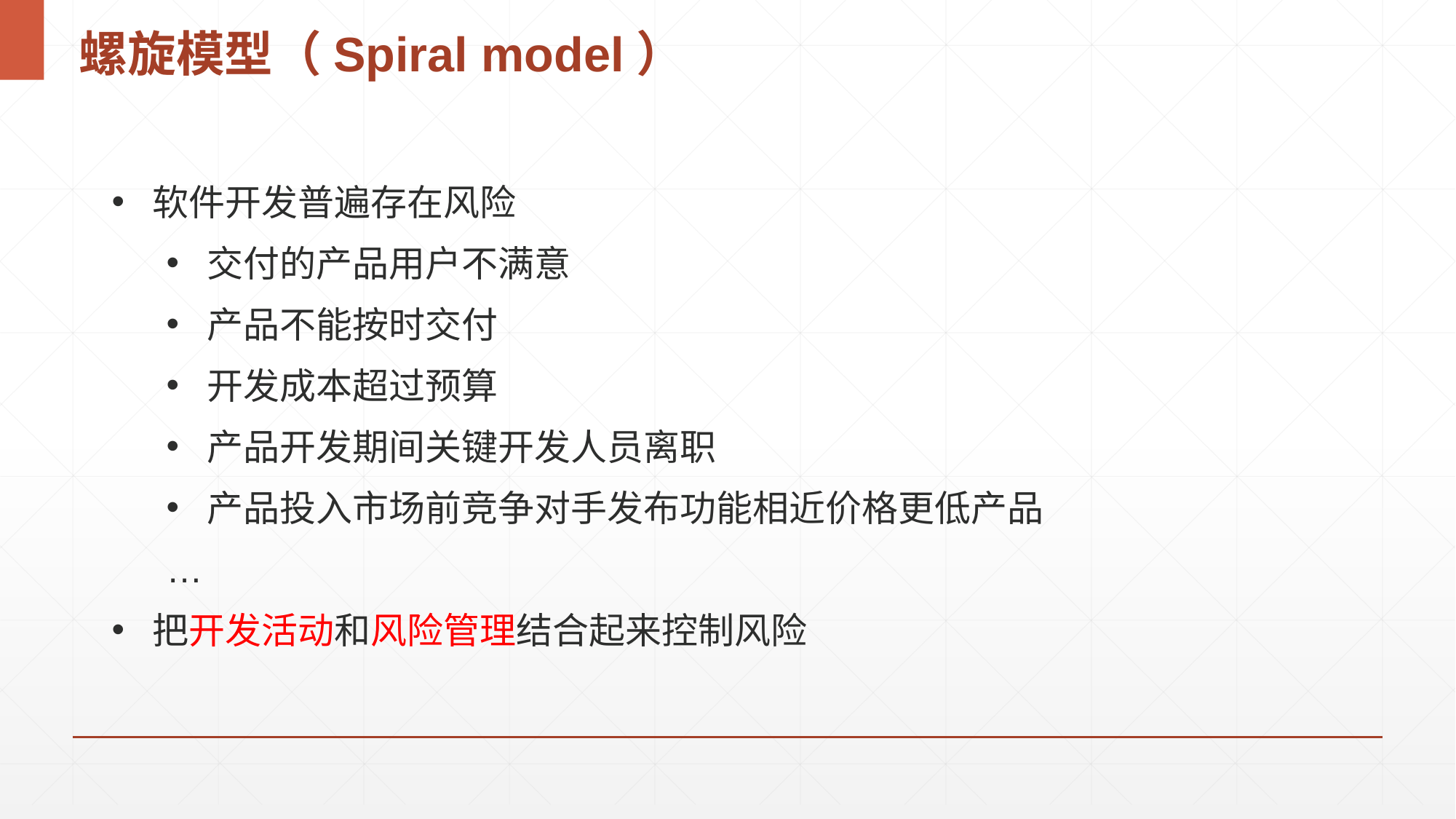

# 螺旋模型（Spiral model）
软件开发普遍存在风险
交付的产品用户不满意
产品不能按时交付
开发成本超过预算
产品开发期间关键开发人员离职
产品投入市场前竞争对手发布功能相近价格更低产品
…
把开发活动和风险管理结合起来控制风险